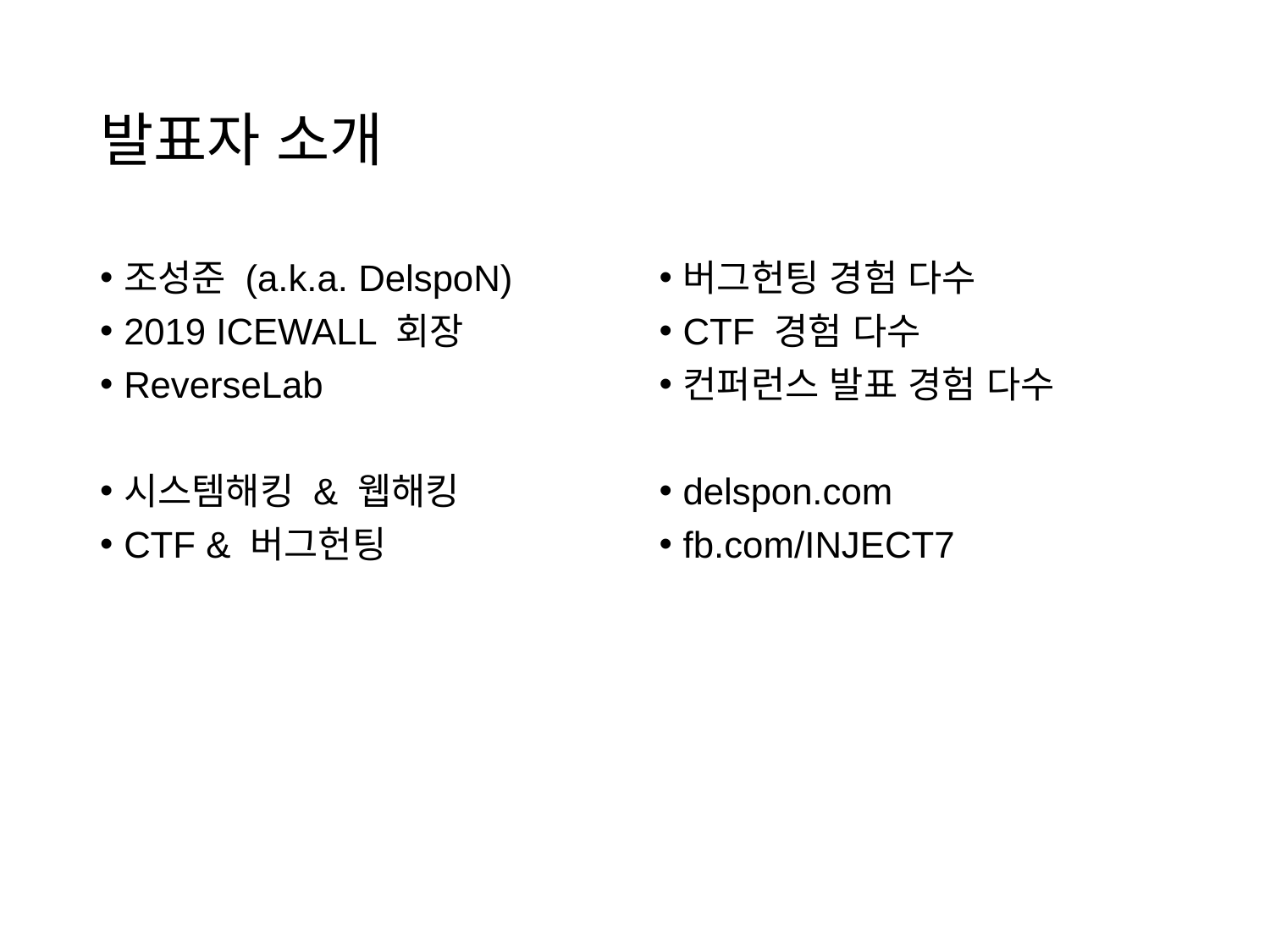

# 발표자 소개
조성준 (a.k.a. DelspoN)
2019 ICEWALL 회장
ReverseLab

시스템해킹 & 웹해킹
CTF & 버그헌팅
버그헌팅 경험 다수
CTF 경험 다수
컨퍼런스 발표 경험 다수

delspon.com
fb.com/INJECT7